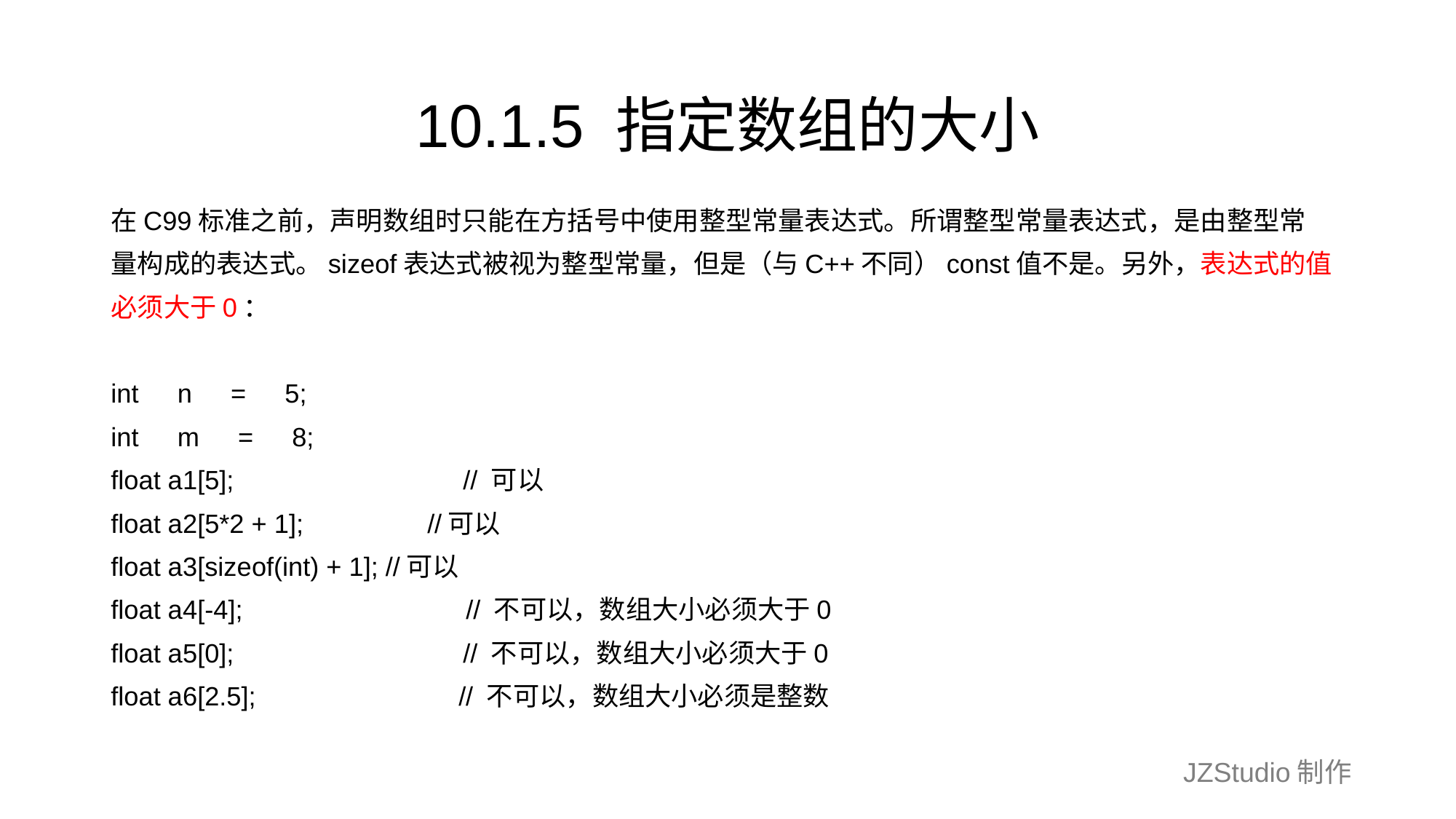

# 10.1.5 指定数组的大小
在C99标准之前，声明数组时只能在方括号中使用整型常量表达式。所谓整型常量表达式，是由整型常
量构成的表达式。sizeof表达式被视为整型常量，但是（与C++不同）const值不是。另外，表达式的值
必须大于0：

int　n　=　5;
int　m　=　8;
float a1[5];　　　　　　　　 // 可以
float a2[5*2 + 1];　　　　 //可以
float a3[sizeof(int) + 1]; //可以
float a4[-4];　　　　　　　　// 不可以，数组大小必须大于0
float a5[0];　　　　　　　　 // 不可以，数组大小必须大于0
float a6[2.5];　　　　　　　 // 不可以，数组大小必须是整数